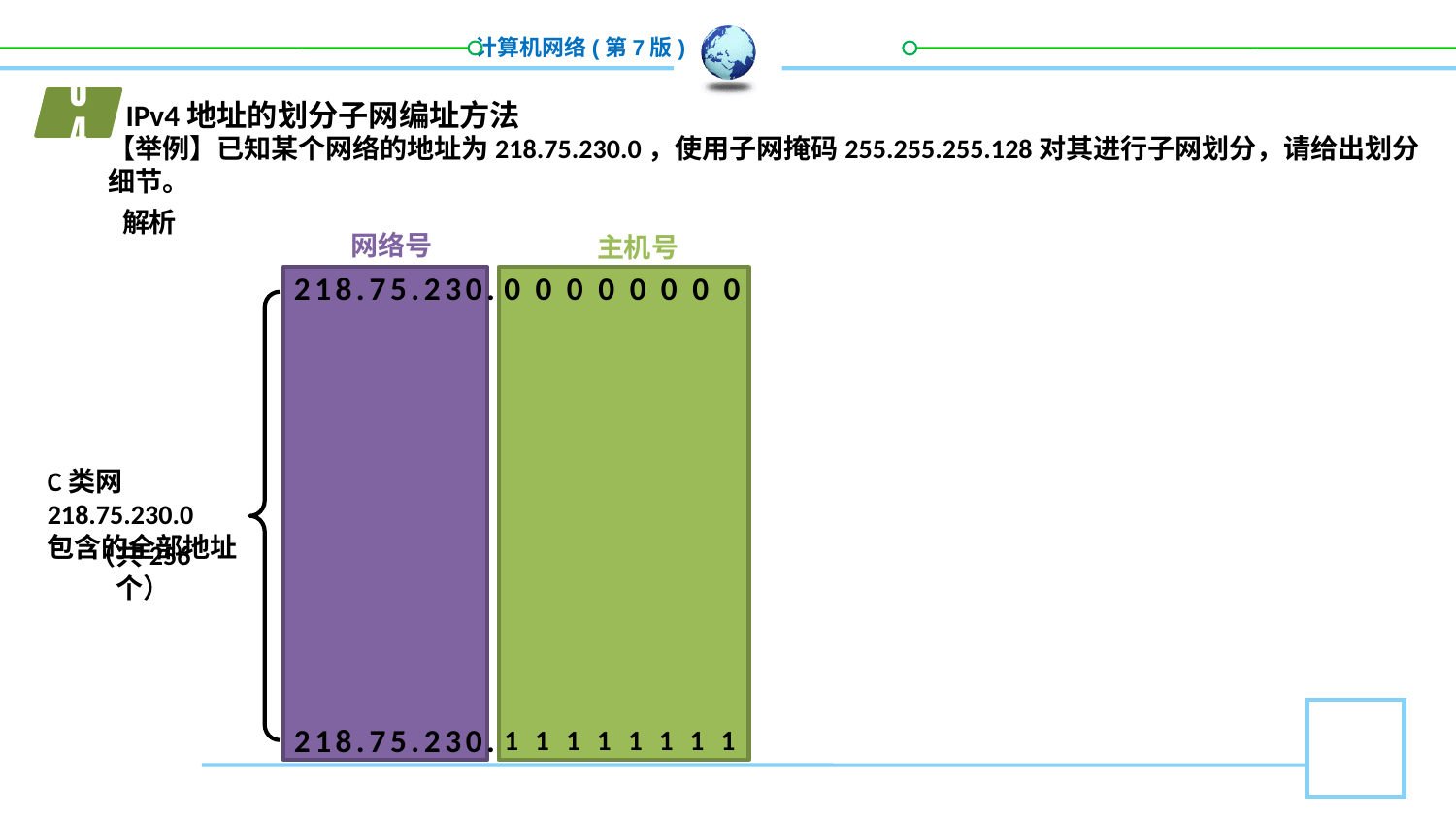

01
IPv4地址的划分子网编址方法
04
【举例】已知某个网络的地址为218.75.230.0，使用子网掩码255.255.255.128对其进行子网划分，请给出划分细节。
解析
网络号

主机号

00000000
11111111
218.75.230.

C类网218.75.230.0
包含的全部地址
（共256个）
218.75.230.